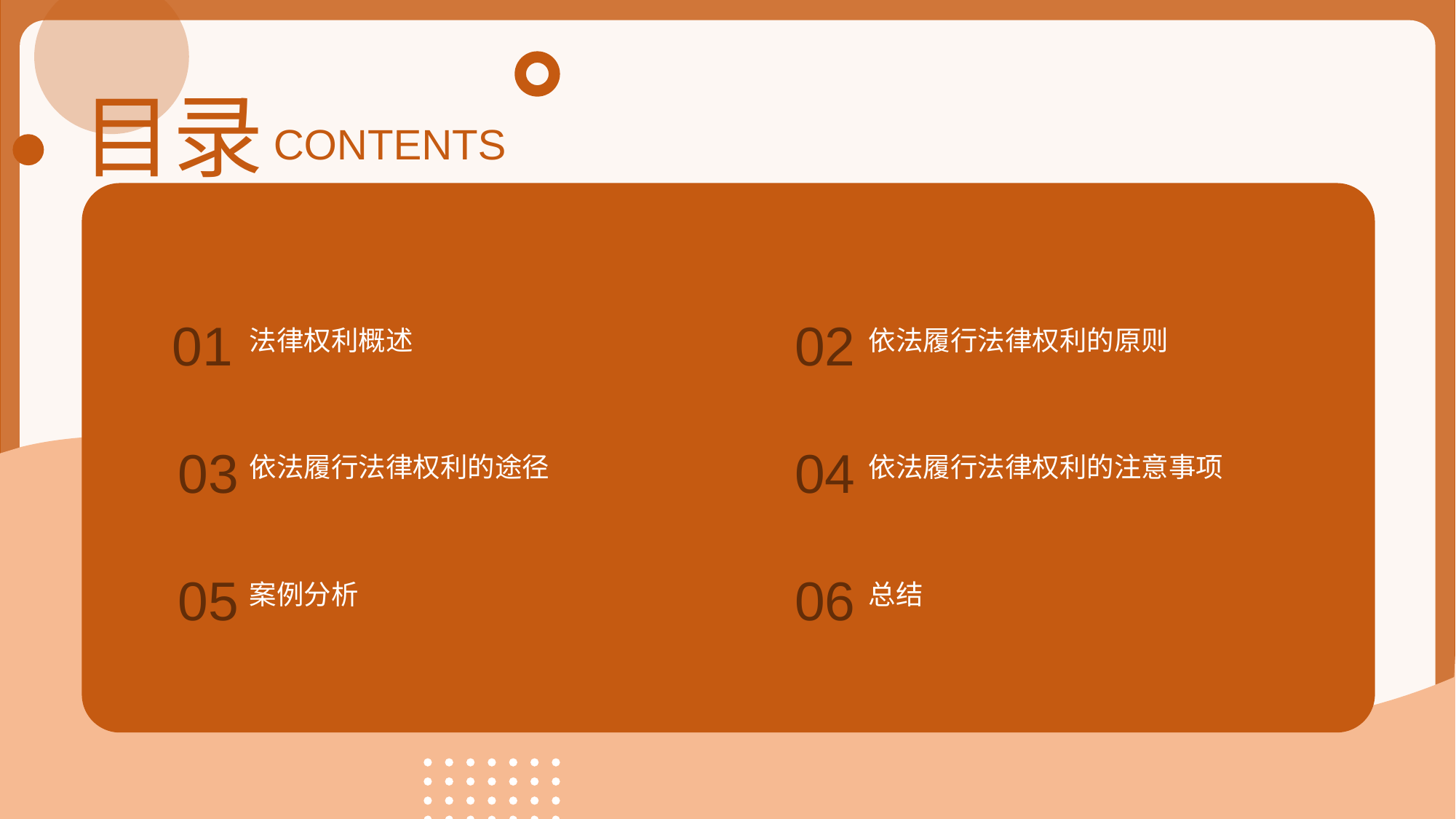

目录
CONTENTS

法律权利概述
依法履行法律权利的原则
01
02
依法履行法律权利的途径
依法履行法律权利的注意事项
03
04

案例分析
总结
05
06